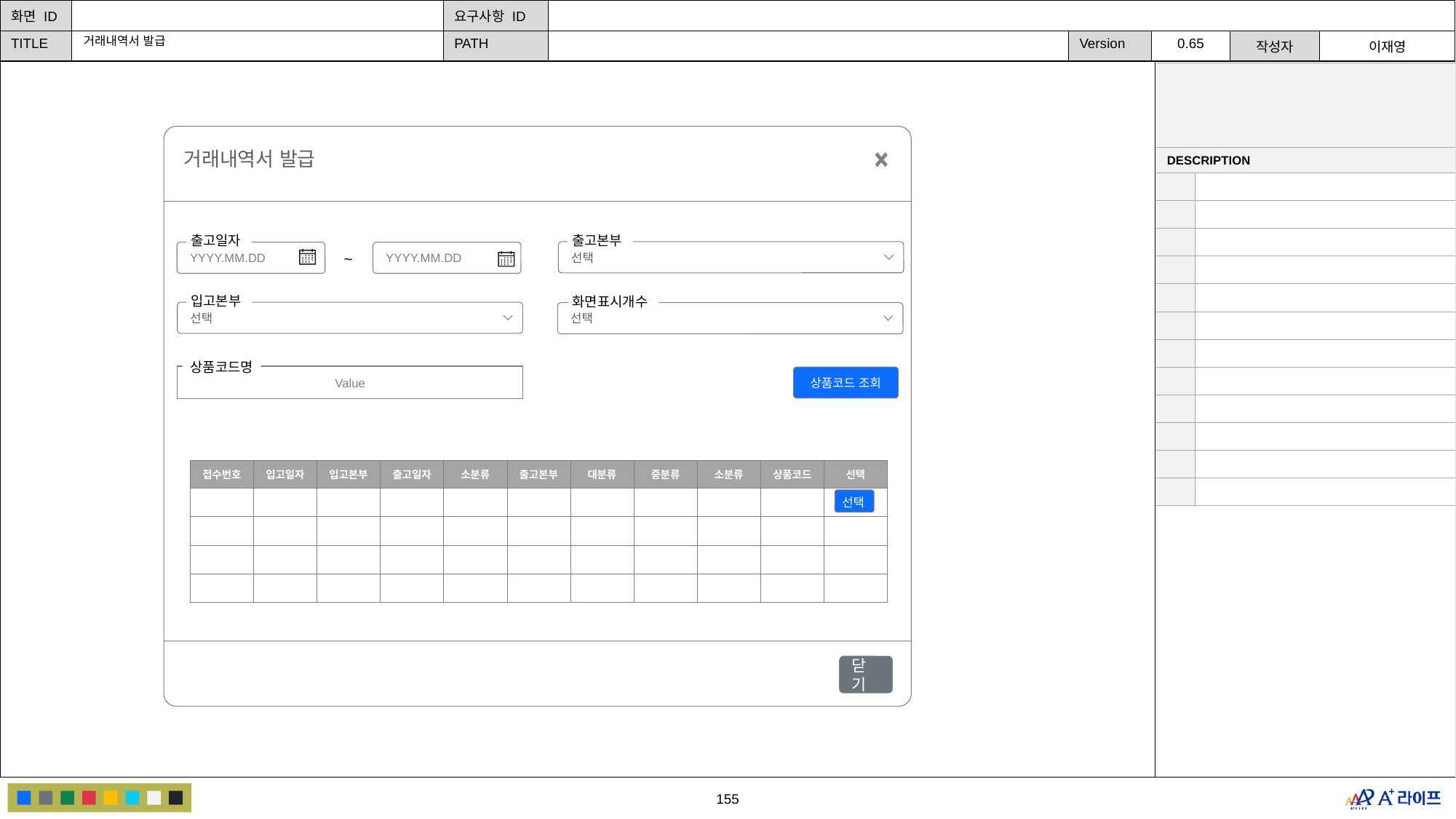

거래내역서 발급
|  |  |
| --- | --- |
| DESCRIPTION |  |
|  |  |
|  |  |
|  |  |
|  |  |
|  |  |
|  |  |
|  |  |
|  |  |
|  |  |
|  |  |
|  |  |
|  |  |
거래내역서 발급

출고본부
선택

출고일자
YYYY.MM.DD
YYYY.MM.DD
~

입고본부
선택

화면표시개수
선택

상품코드명
Value
상품코드 조회
| 접수번호 | 입고일자 | 입고본부 | 출고일자 | 소분류 | 출고본부 | 대분류 | 중분류 | 소분류 | 상품코드 | 선택 |
| --- | --- | --- | --- | --- | --- | --- | --- | --- | --- | --- |
|  |  |  |  |  |  |  |  |  |  |  |
|  |  |  |  |  |  |  |  |  |  |  |
|  |  |  |  |  |  |  |  |  |  |  |
|  |  |  |  |  |  |  |  |  |  |  |
선택

닫기